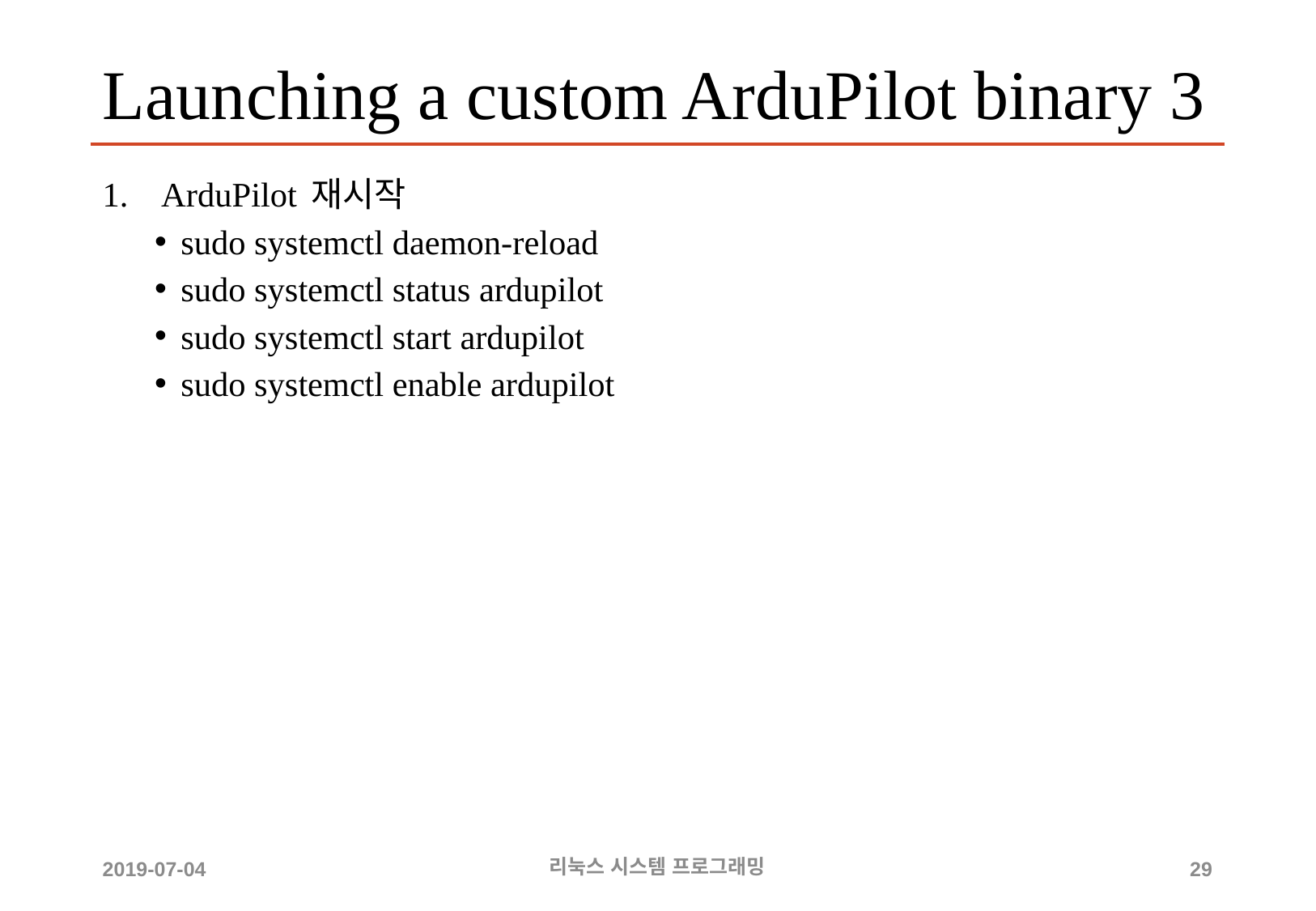

# Launching a custom ArduPilot binary 3
ArduPilot 재시작
sudo systemctl daemon-reload
sudo systemctl status ardupilot
sudo systemctl start ardupilot
sudo systemctl enable ardupilot

2019-07-04
리눅스 시스템 프로그래밍
29